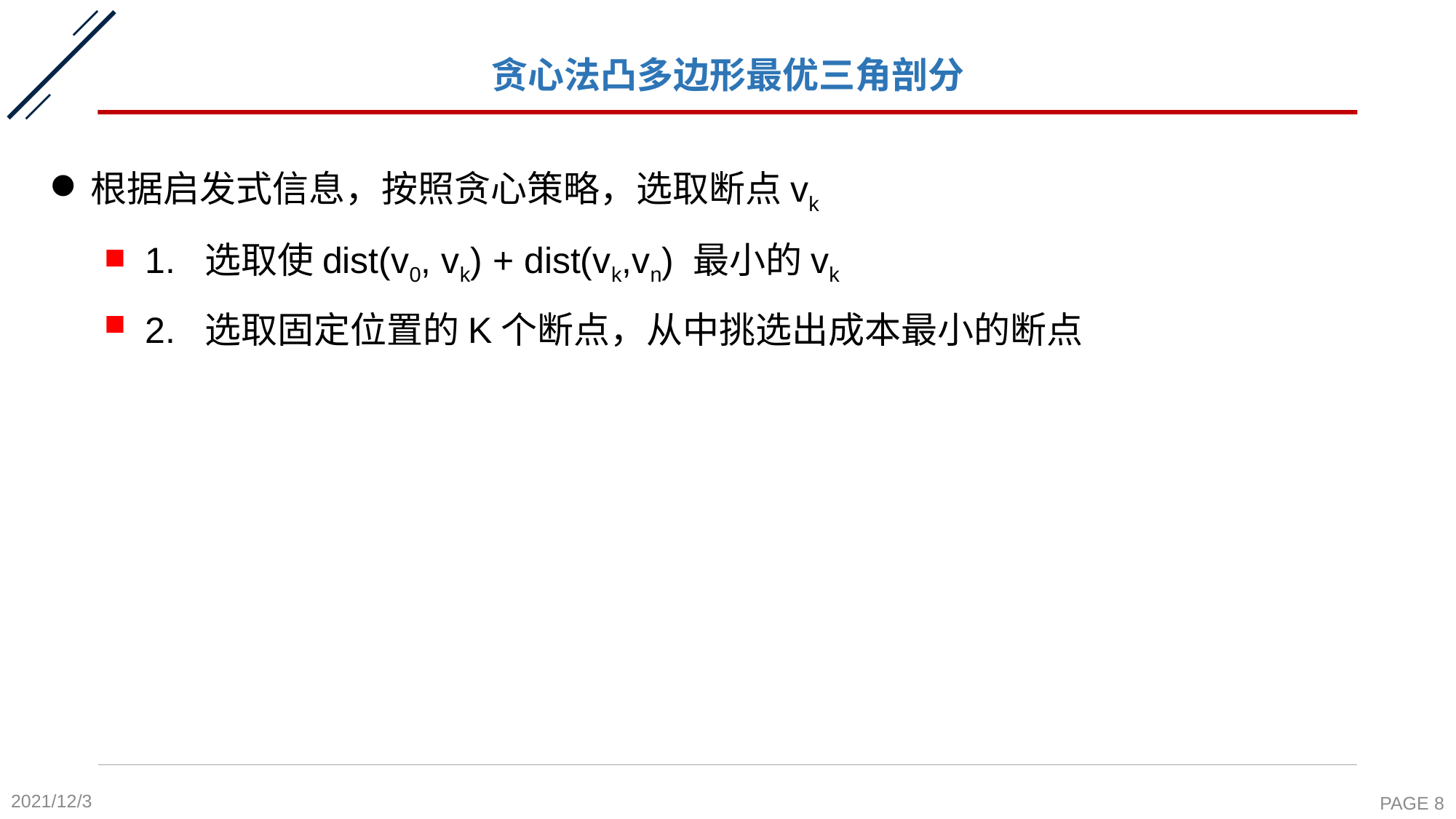

# 贪心法凸多边形最优三角剖分

根据启发式信息，按照贪心策略，选取断点vk
1.  选取使dist(v0, vk) + dist(vk,vn) 最小的vk
2.  选取固定位置的K个断点，从中挑选出成本最小的断点

2021/12/3
PAGE 8